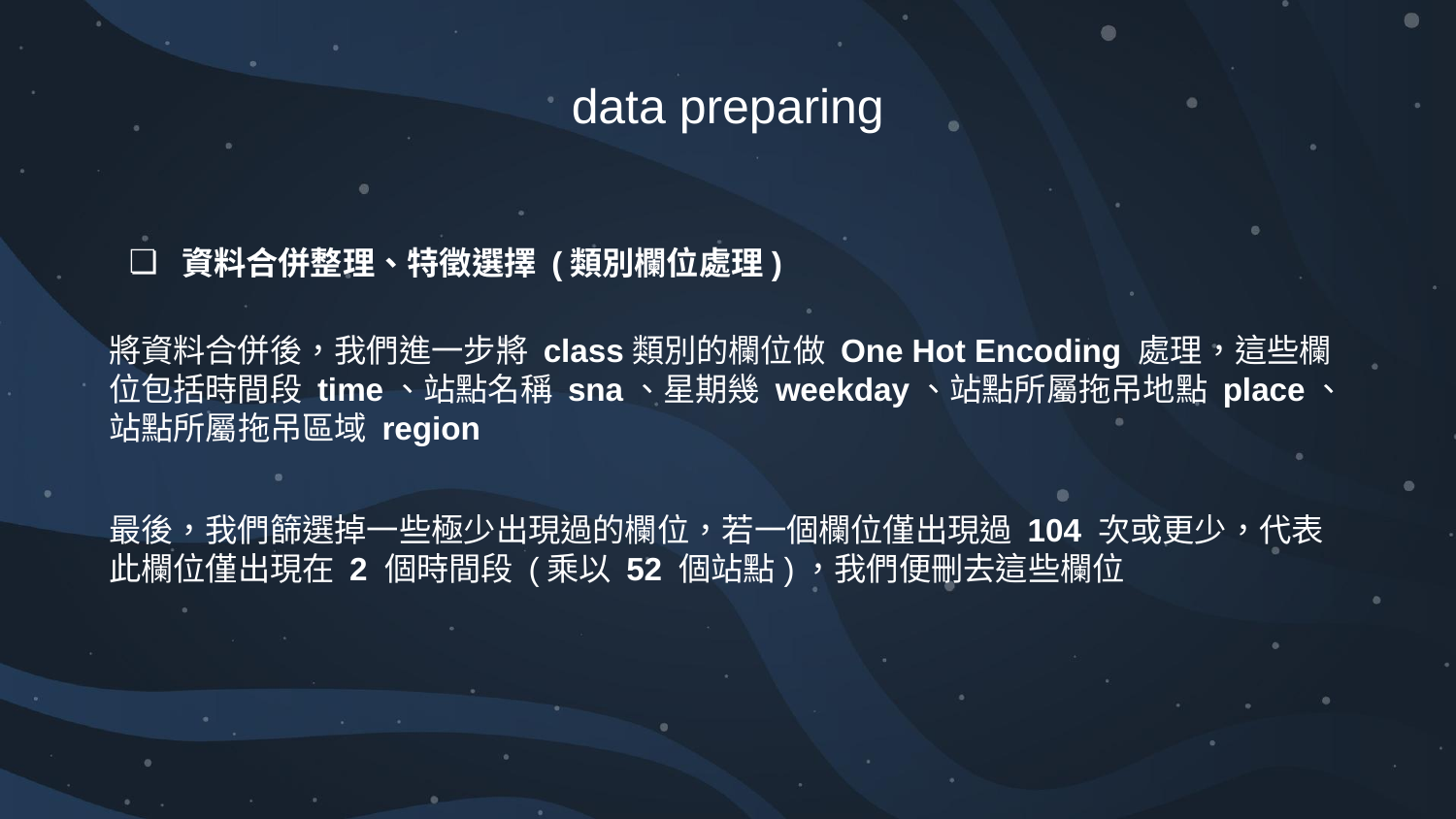

# data preparing
資料合併整理、特徵選擇 (類別欄位處理)

將資料合併後，我們進一步將 class類別的欄位做 One Hot Encoding 處理，這些欄位包括時間段 time、站點名稱 sna、星期幾 weekday、站點所屬拖吊地點 place、站點所屬拖吊區域 region

最後，我們篩選掉一些極少出現過的欄位，若一個欄位僅出現過 104 次或更少，代表此欄位僅出現在 2 個時間段 (乘以 52 個站點)，我們便刪去這些欄位